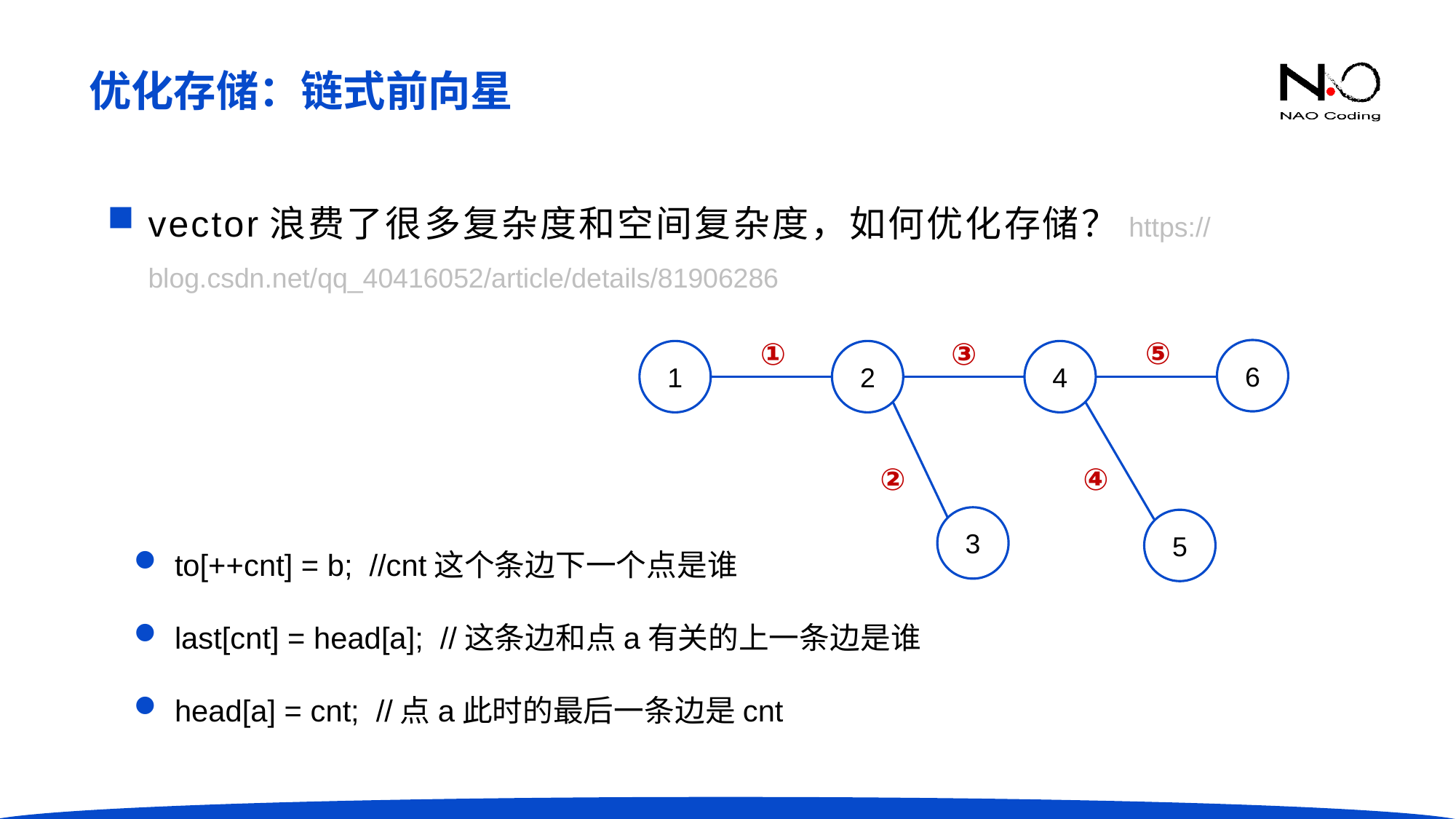

优化存储：链式前向星
vector浪费了很多复杂度和空间复杂度，如何优化存储？https://blog.csdn.net/qq_40416052/article/details/81906286
⑤
①
③
6
4
1
2
②
④
3
5
to[++cnt] = b;  //cnt这个条边下一个点是谁
last[cnt] = head[a];  //这条边和点a有关的上一条边是谁
head[a] = cnt;  //点a此时的最后一条边是cnt